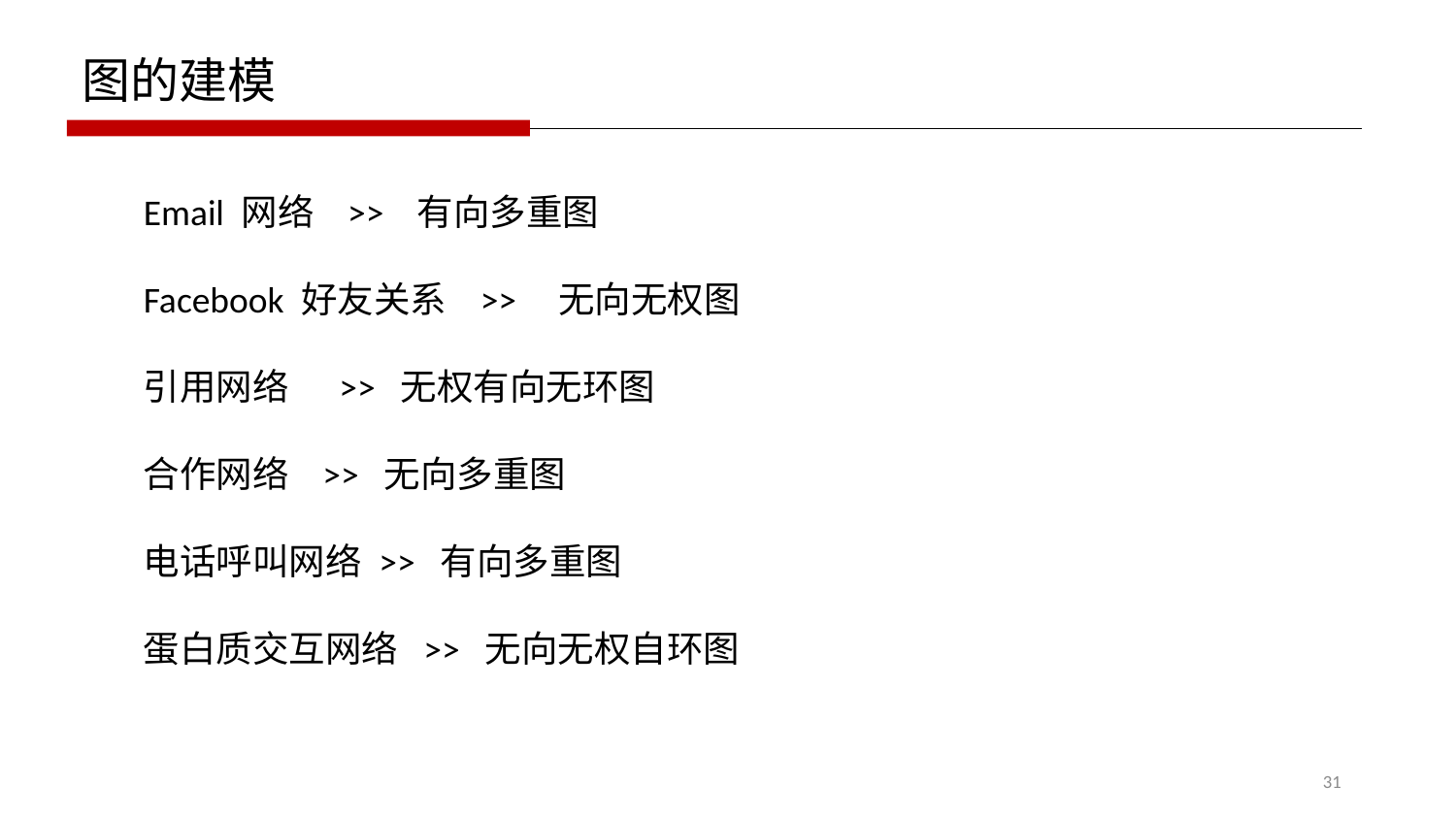

图的建模

Email 网络   >>   有向多重图

Facebook 好友关系   >>    无向无权图

引用网络     >>  无权有向无环图

合作网络   >>  无向多重图

电话呼叫网络 >>  有向多重图

蛋白质交互网络  >>  无向无权自环图
31